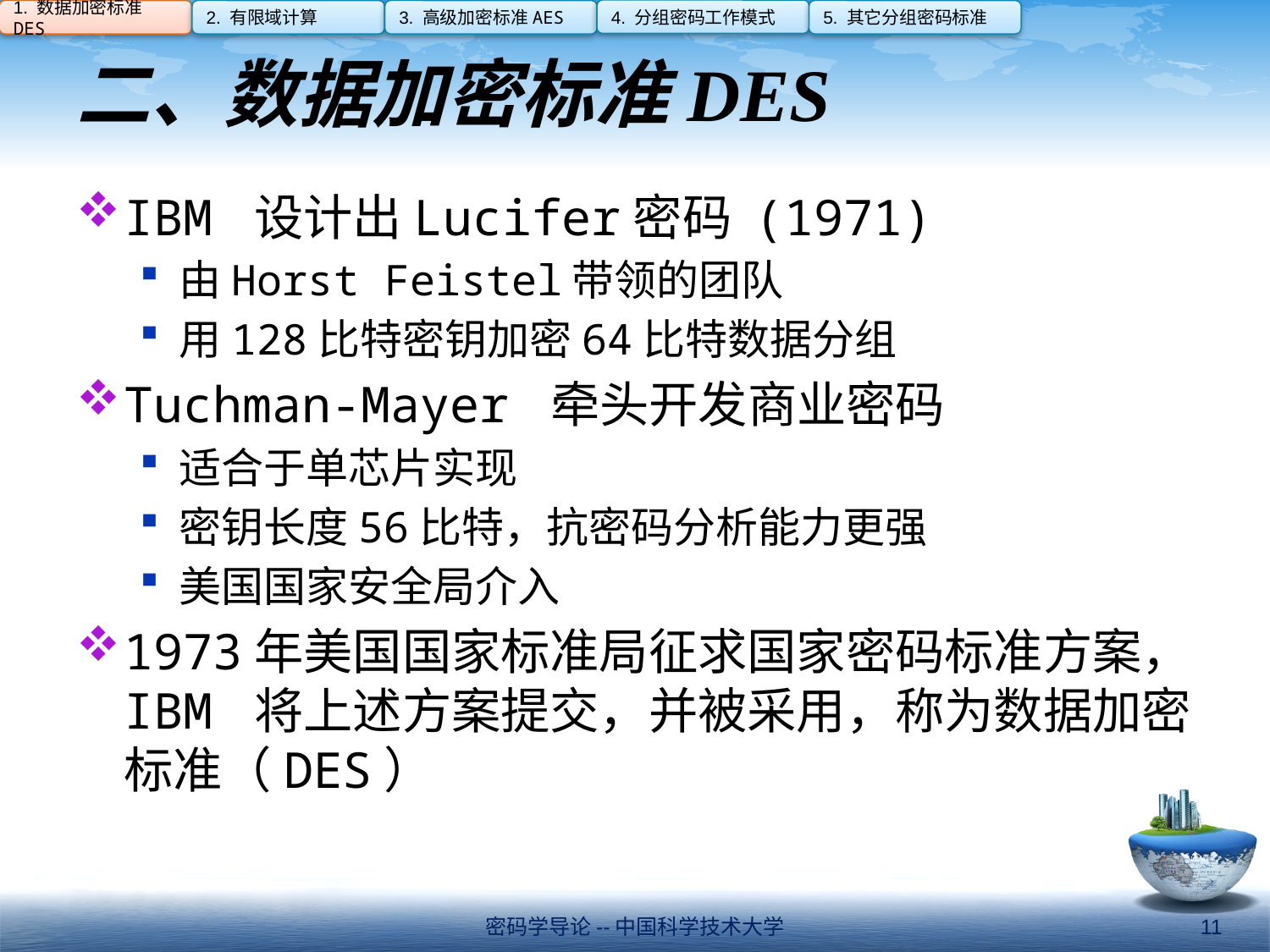

4. 分组密码工作模式
1. 数据加密标准DES
2. 有限域计算
3. 高级加密标准AES
5. 其它分组密码标准
# 二、数据加密标准DES
IBM 设计出Lucifer密码 (1971)
由Horst Feistel带领的团队
用128比特密钥加密64比特数据分组
Tuchman-Mayer 牵头开发商业密码
适合于单芯片实现
密钥长度56比特，抗密码分析能力更强
美国国家安全局介入
1973年美国国家标准局征求国家密码标准方案，IBM 将上述方案提交，并被采用，称为数据加密标准（DES）
密码学导论--中国科学技术大学
11